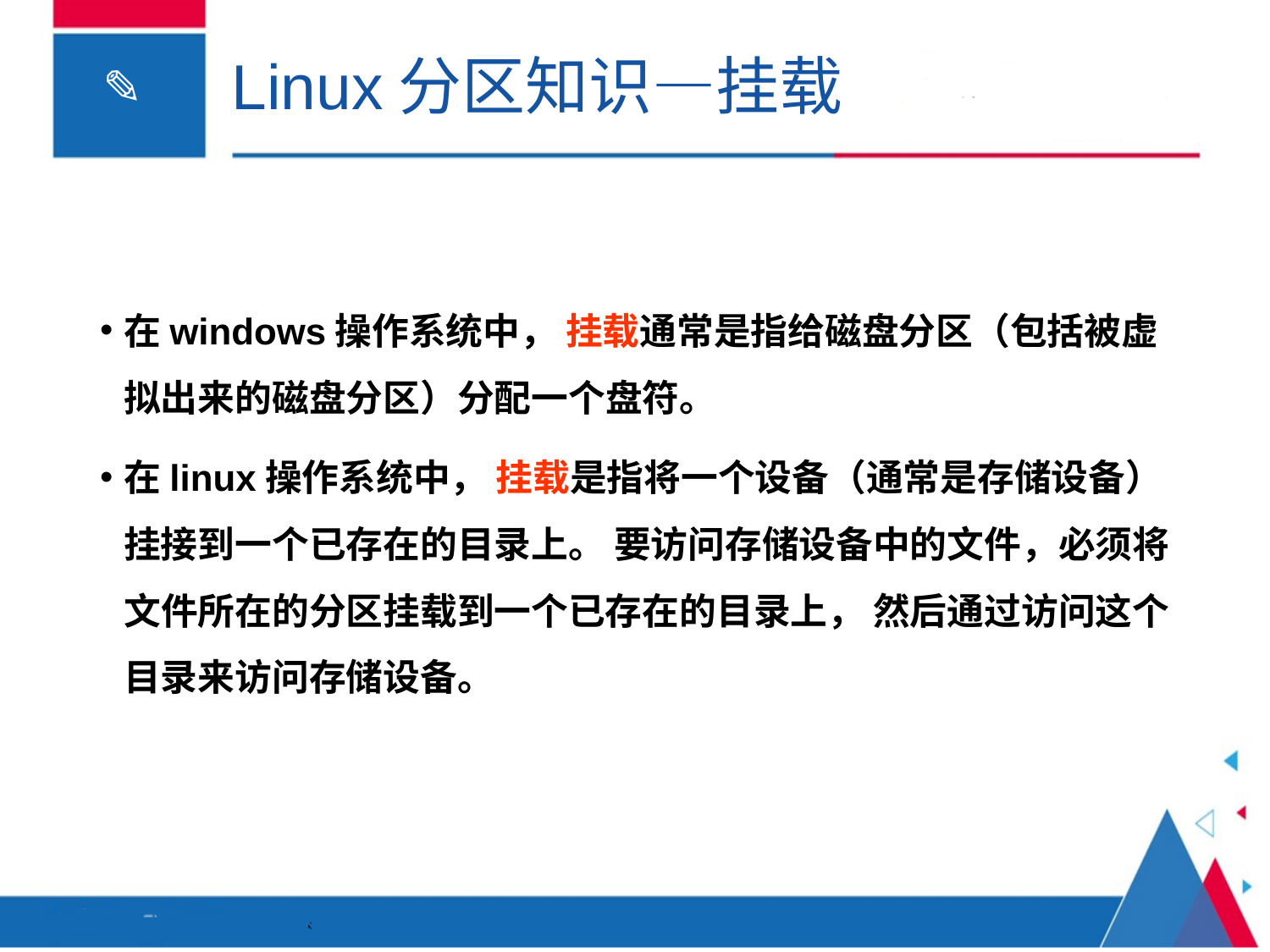

# Linux分区知识—挂载
在windows操作系统中， 挂载通常是指给磁盘分区（包括被虚拟出来的磁盘分区）分配一个盘符。
在linux操作系统中， 挂载是指将一个设备（通常是存储设备）挂接到一个已存在的目录上。 要访问存储设备中的文件，必须将文件所在的分区挂载到一个已存在的目录上， 然后通过访问这个目录来访问存储设备。